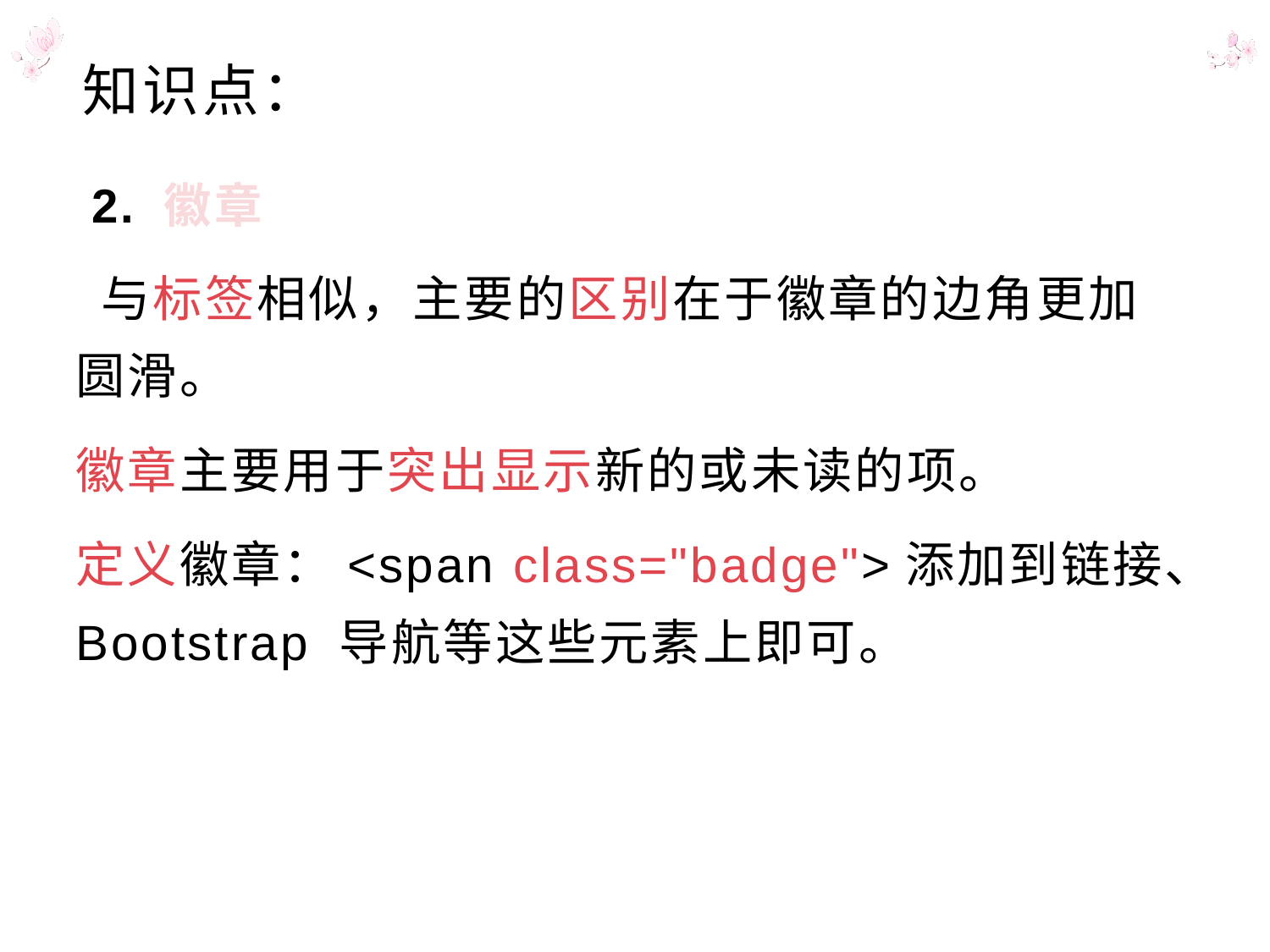

# 知识点：
 2. 徽章
 与标签相似，主要的区别在于徽章的边角更加圆滑。
徽章主要用于突出显示新的或未读的项。
定义徽章：<span class="badge">添加到链接、Bootstrap 导航等这些元素上即可。